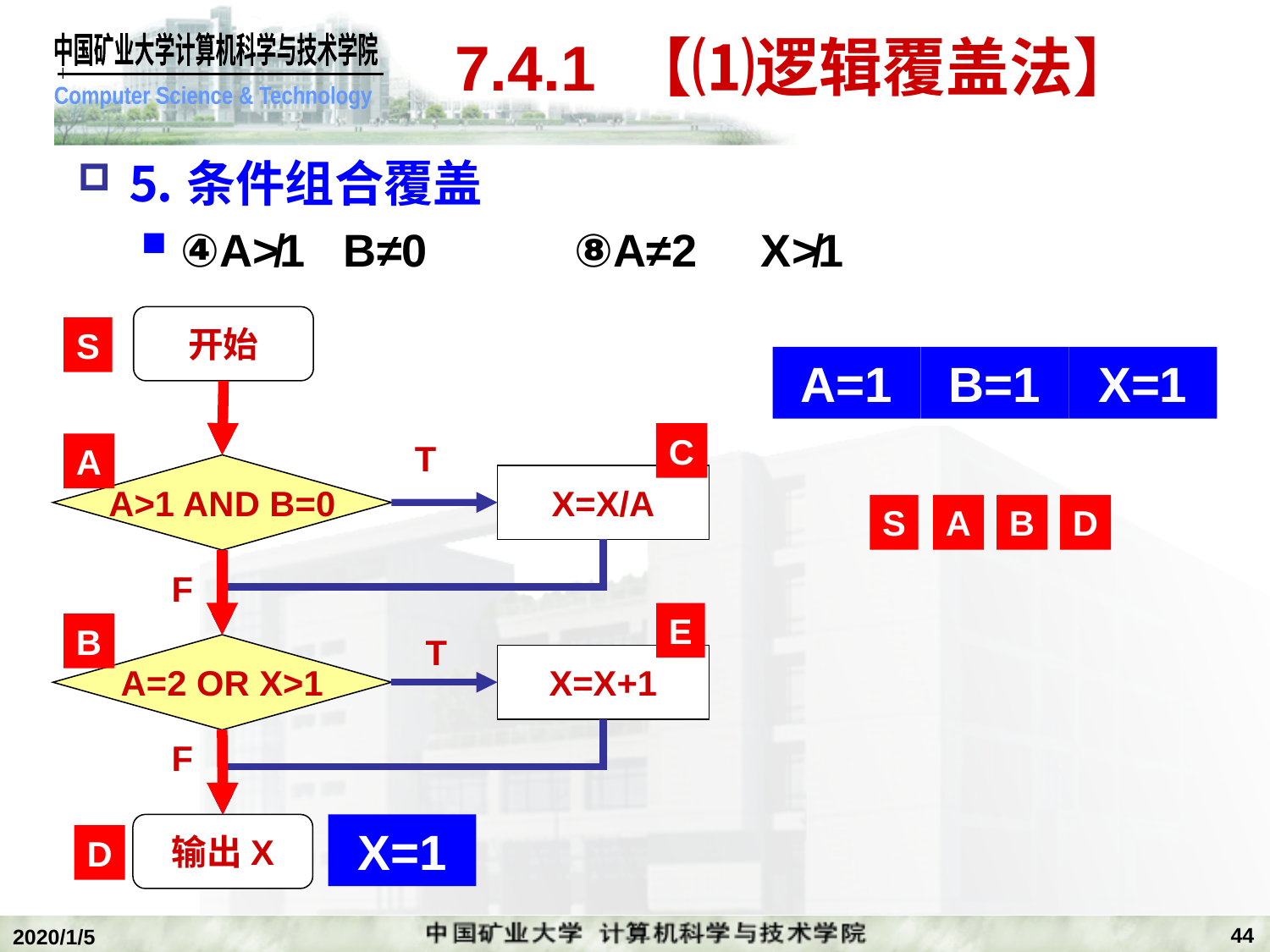

# 7.4.1 【⑴逻辑覆盖法】
⒌条件组合覆盖
④A≯1   B≠0 	 ⑧A≠2     X≯1

开始
S
C
T
A
A>1 AND B=0
X=X/A
F
E
B
T
A=2 OR X>1
X=X+1
F
输出X
D
A=1
B=1
X=1
S
A
B
D
X=1
44
2020/1/5